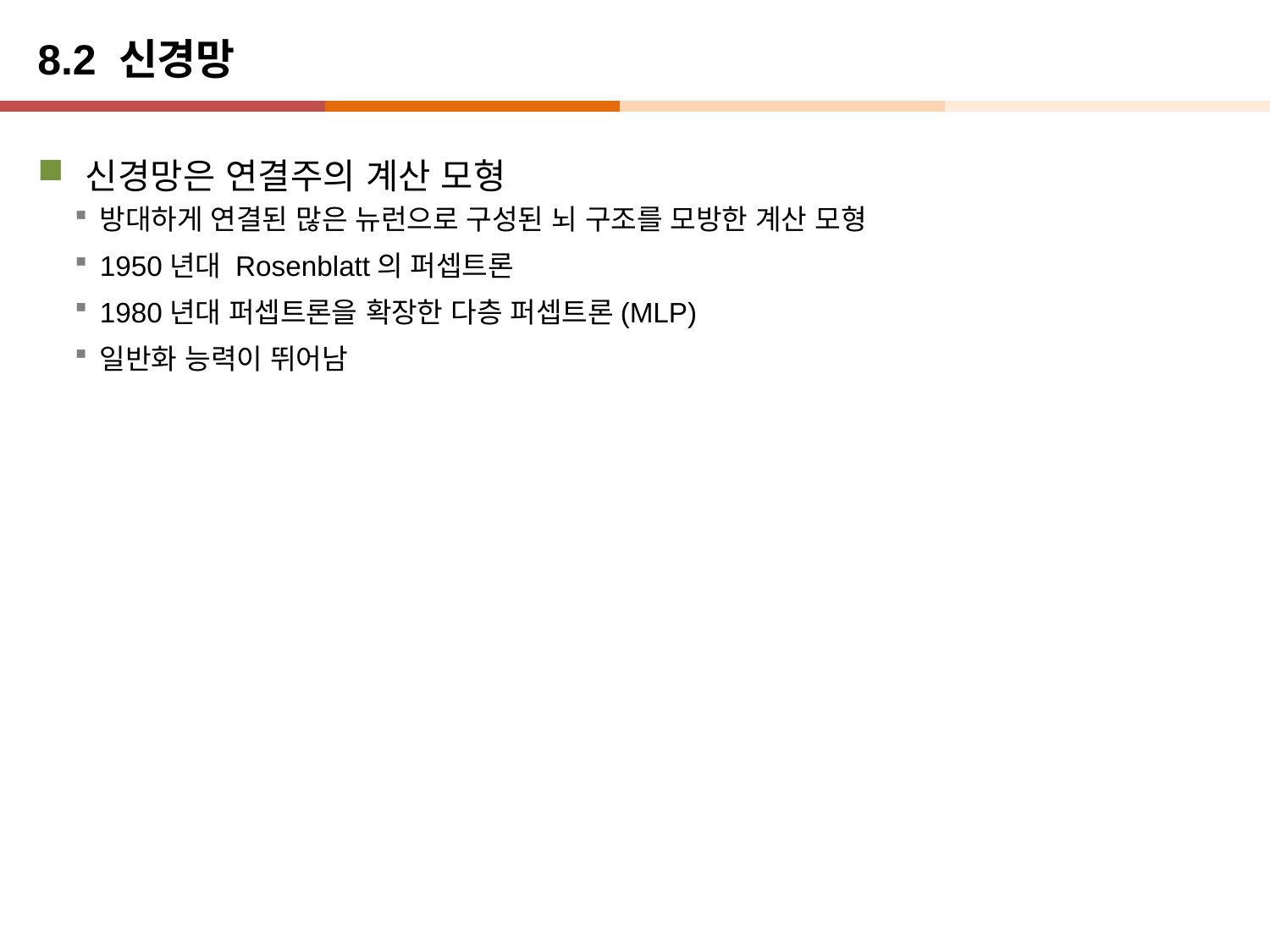

# 8.2 신경망
신경망은 연결주의 계산 모형
방대하게 연결된 많은 뉴런으로 구성된 뇌 구조를 모방한 계산 모형
1950년대 Rosenblatt의 퍼셉트론
1980년대 퍼셉트론을 확장한 다층 퍼셉트론(MLP)
일반화 능력이 뛰어남